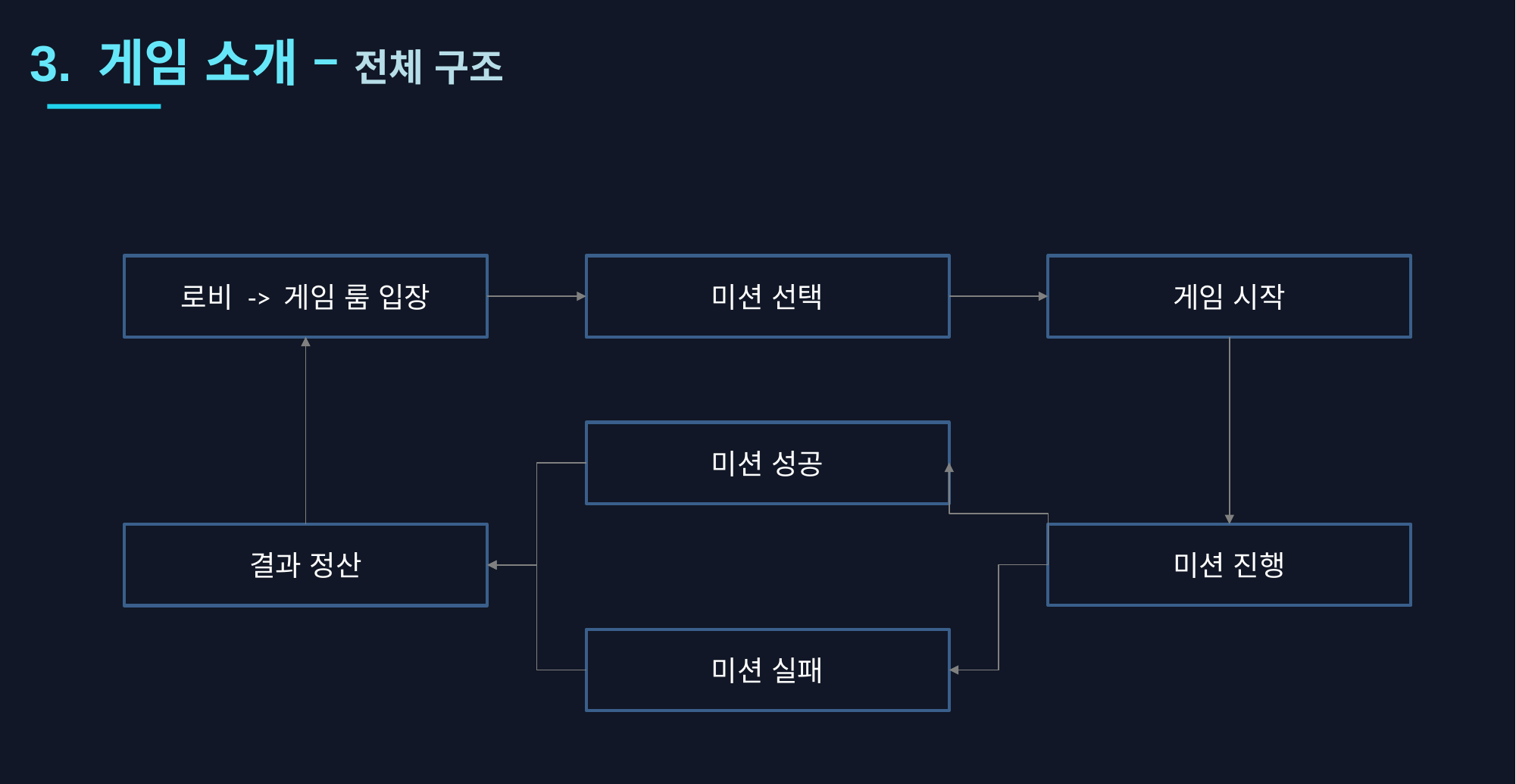

3. 게임 소개 – 전체 구조
로비 -> 게임 룸 입장
미션 선택
게임 시작
미션 성공
미션 진행
결과 정산
미션 실패